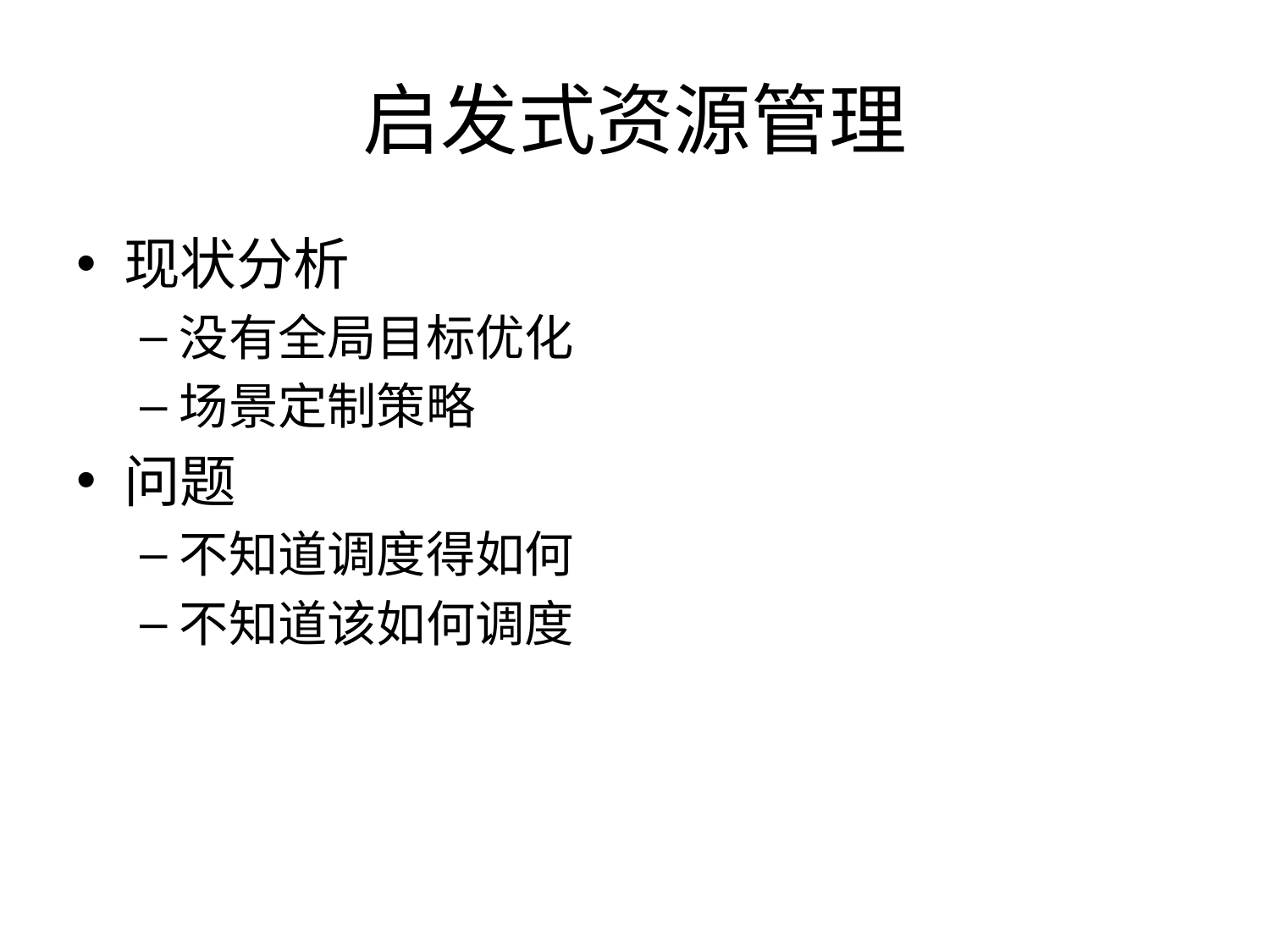

# 启发式资源管理
现状分析
没有全局目标优化
场景定制策略
问题
不知道调度得如何
不知道该如何调度